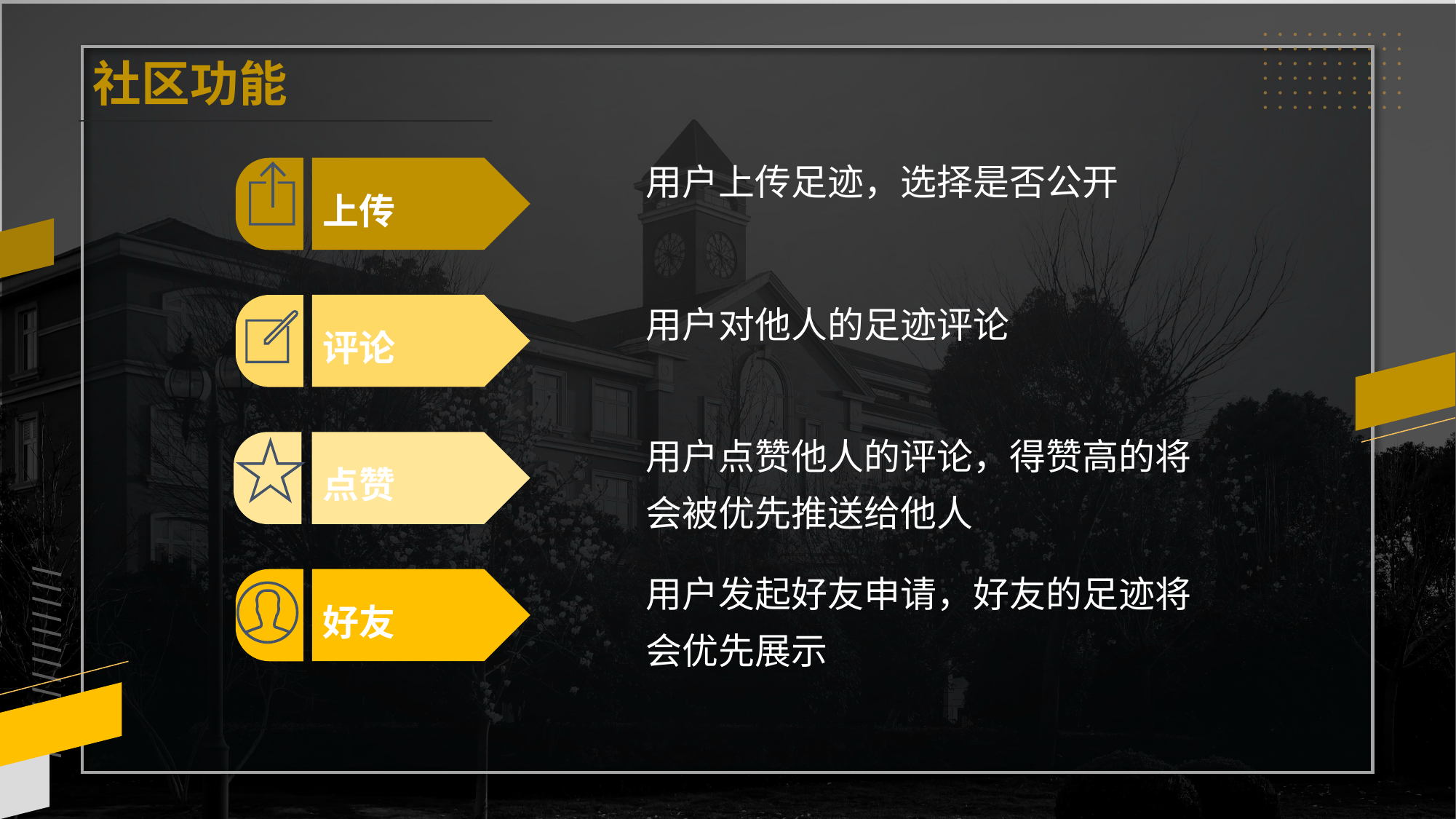

社区功能

用户上传足迹，选择是否公开

上传
用户对他人的足迹评论

评论
用户点赞他人的评论，得赞高的将会被优先推送给他人

点赞
用户发起好友申请，好友的足迹将会优先展示

好友